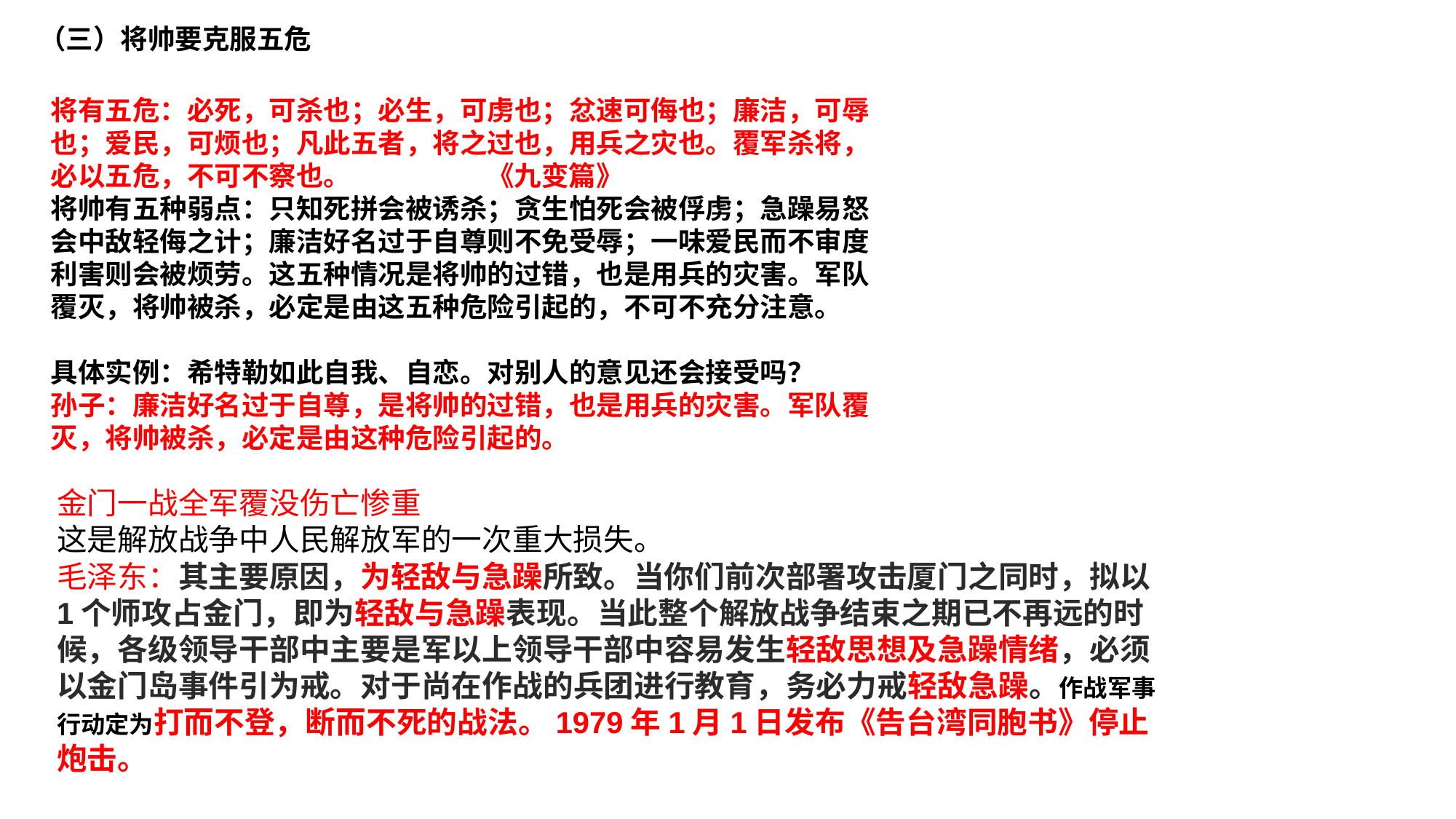

（三）将帅要克服五危
将有五危：必死，可杀也；必生，可虏也；忿速可侮也；廉洁，可辱也；爱民，可烦也；凡此五者，将之过也，用兵之灾也。覆军杀将，必以五危，不可不察也。                      《九变篇》
将帅有五种弱点：只知死拼会被诱杀；贪生怕死会被俘虏；急躁易怒会中敌轻侮之计；廉洁好名过于自尊则不免受辱；一味爱民而不审度利害则会被烦劳。这五种情况是将帅的过错，也是用兵的灾害。军队覆灭，将帅被杀，必定是由这五种危险引起的，不可不充分注意。

具体实例：希特勒如此自我、自恋。对别人的意见还会接受吗？
孙子：廉洁好名过于自尊，是将帅的过错，也是用兵的灾害。军队覆灭，将帅被杀，必定是由这种危险引起的。

金门一战全军覆没伤亡惨重
这是解放战争中人民解放军的一次重大损失。
毛泽东：其主要原因，为轻敌与急躁所致。当你们前次部署攻击厦门之同时，拟以1个师攻占金门，即为轻敌与急躁表现。当此整个解放战争结束之期已不再远的时候，各级领导干部中主要是军以上领导干部中容易发生轻敌思想及急躁情绪，必须以金门岛事件引为戒。对于尚在作战的兵团进行教育，务必力戒轻敌急躁。作战军事行动定为打而不登，断而不死的战法。1979年1月1日发布《告台湾同胞书》停止炮击。